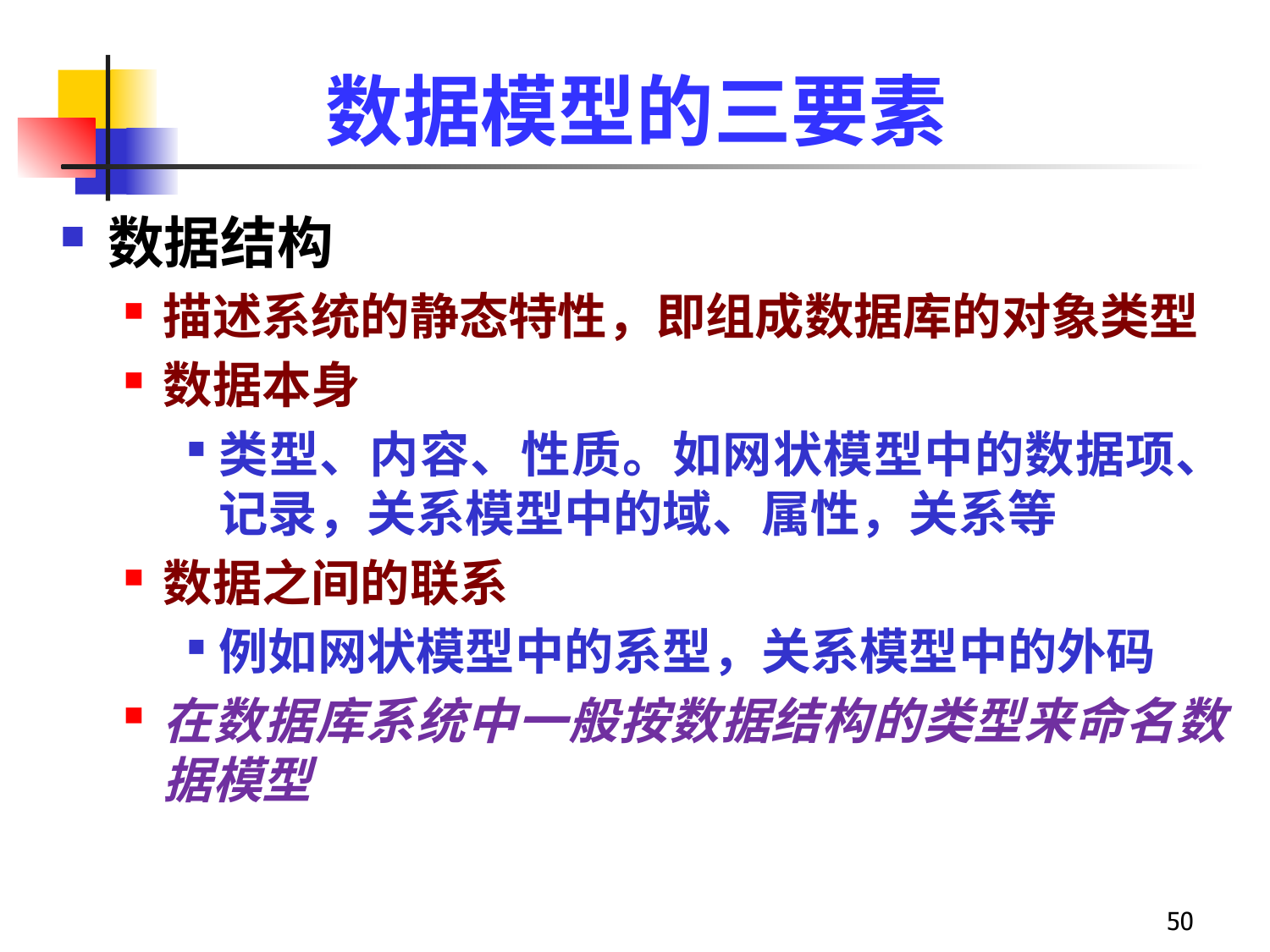

# 数据模型的三要素
数据结构
描述系统的静态特性，即组成数据库的对象类型
数据本身
类型、内容、性质。如网状模型中的数据项、记录，关系模型中的域、属性，关系等
数据之间的联系
例如网状模型中的系型，关系模型中的外码
在数据库系统中一般按数据结构的类型来命名数据模型
50